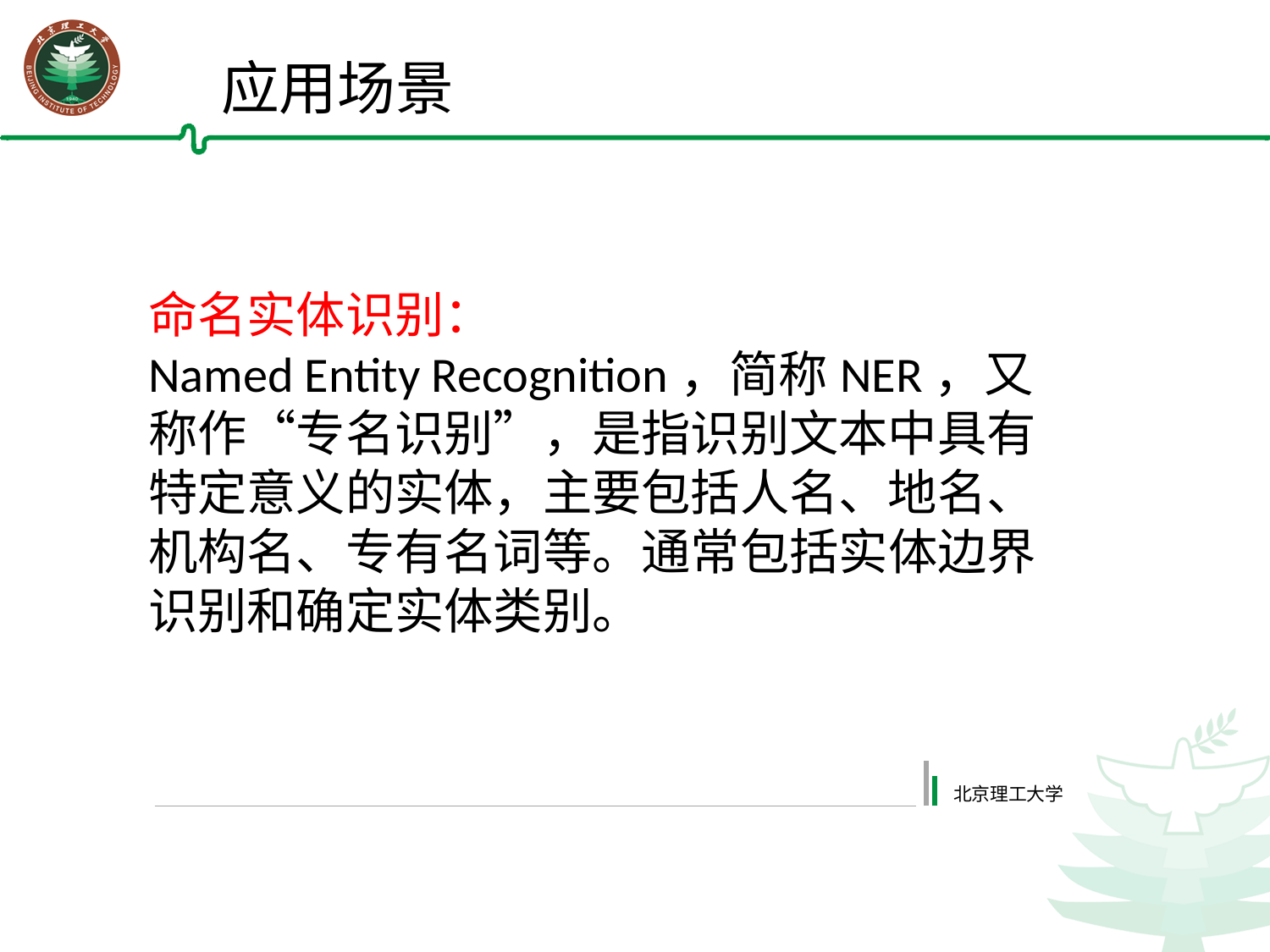

应用场景

命名实体识别：
Named Entity Recognition，简称NER，又称作“专名识别”，是指识别文本中具有特定意义的实体，主要包括人名、地名、 机构名、专有名词等。通常包括实体边界识别和确定实体类别。

北京理工大学